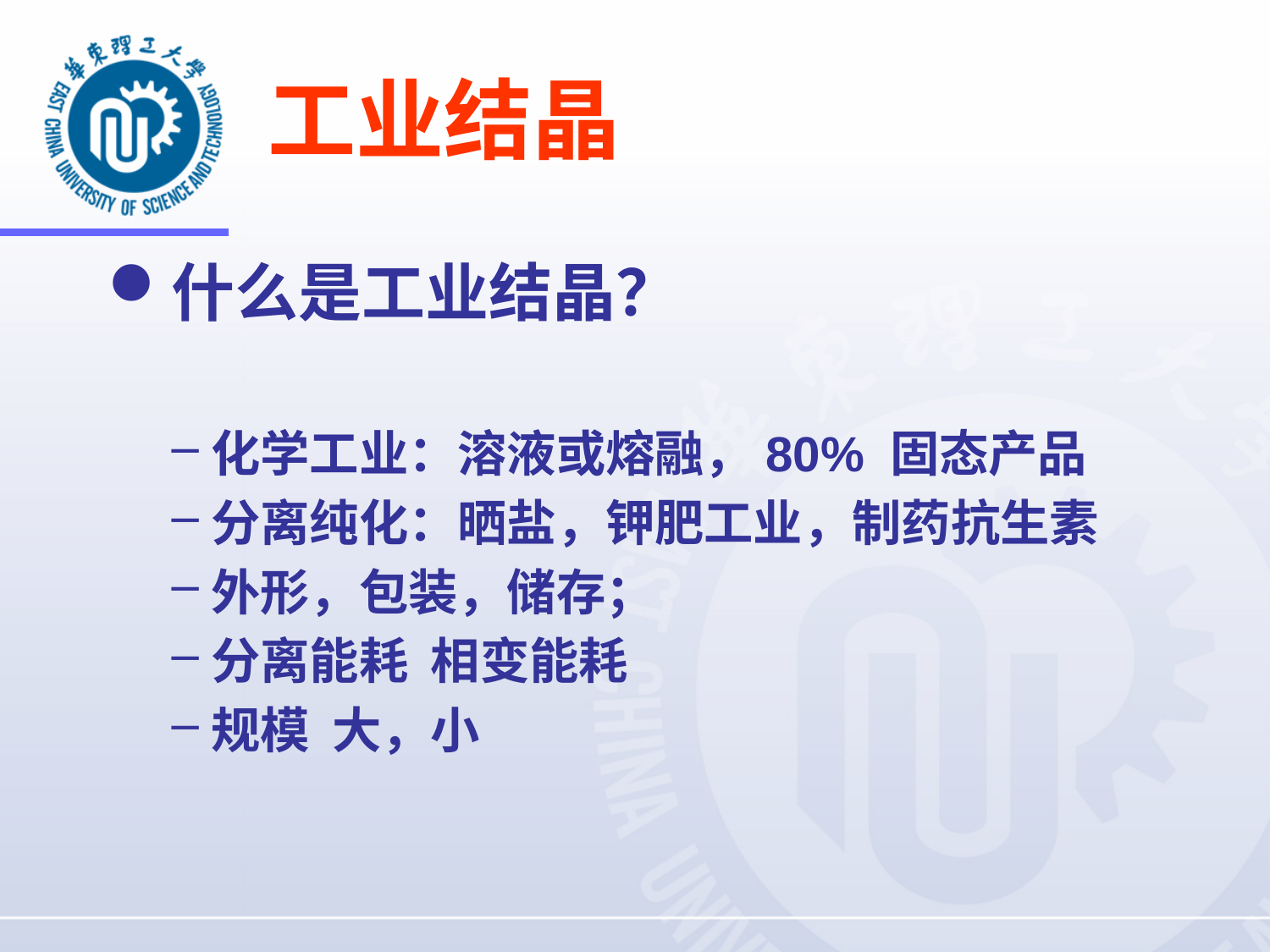

# 工业结晶
什么是工业结晶？

化学工业：溶液或熔融，80% 固态产品
分离纯化：晒盐，钾肥工业，制药抗生素
外形，包装，储存；
分离能耗  相变能耗
规模  大，小